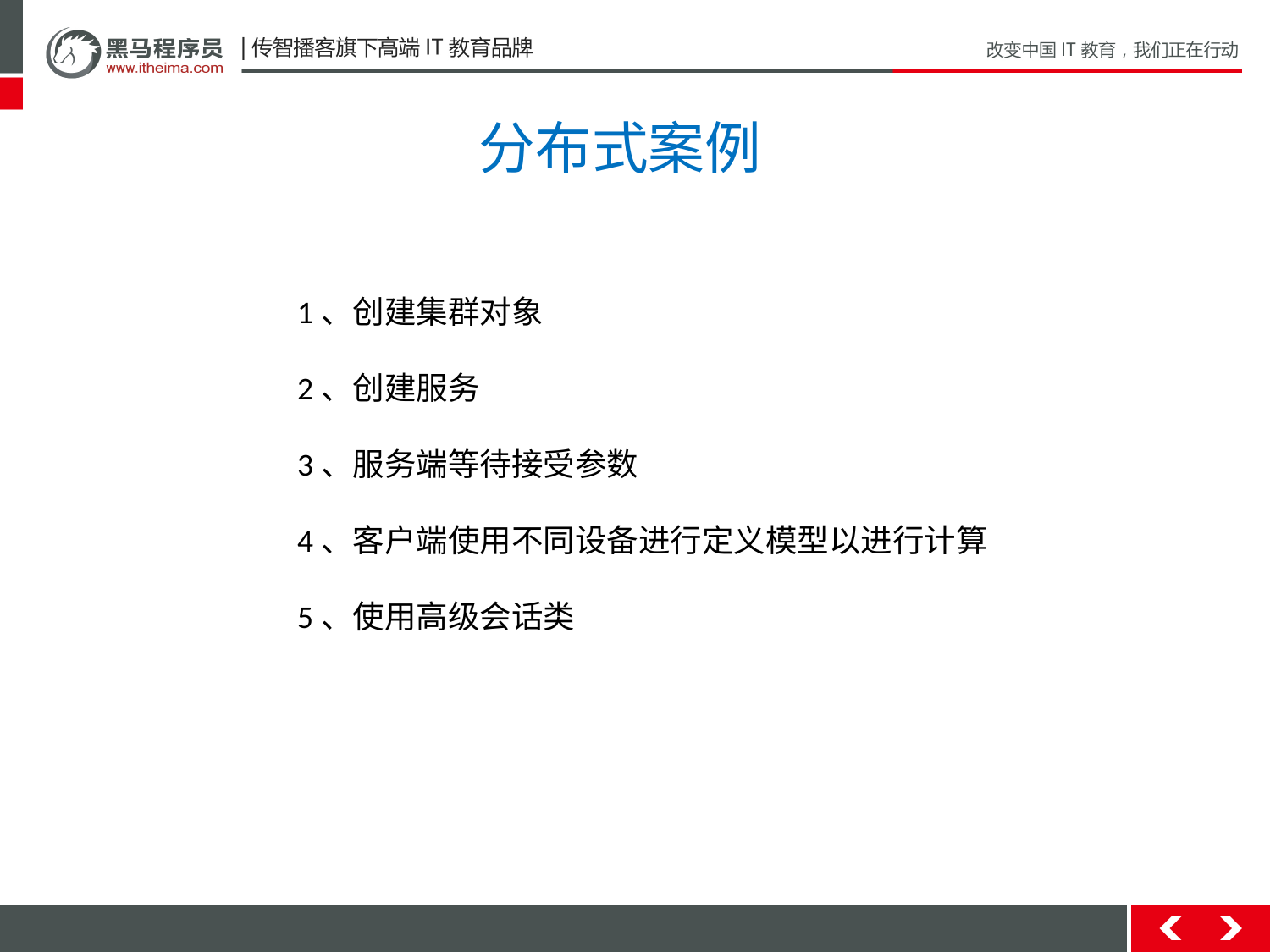

分布式案例
1、创建集群对象

2、创建服务

3、服务端等待接受参数

4、客户端使用不同设备进行定义模型以进行计算

5、使用高级会话类